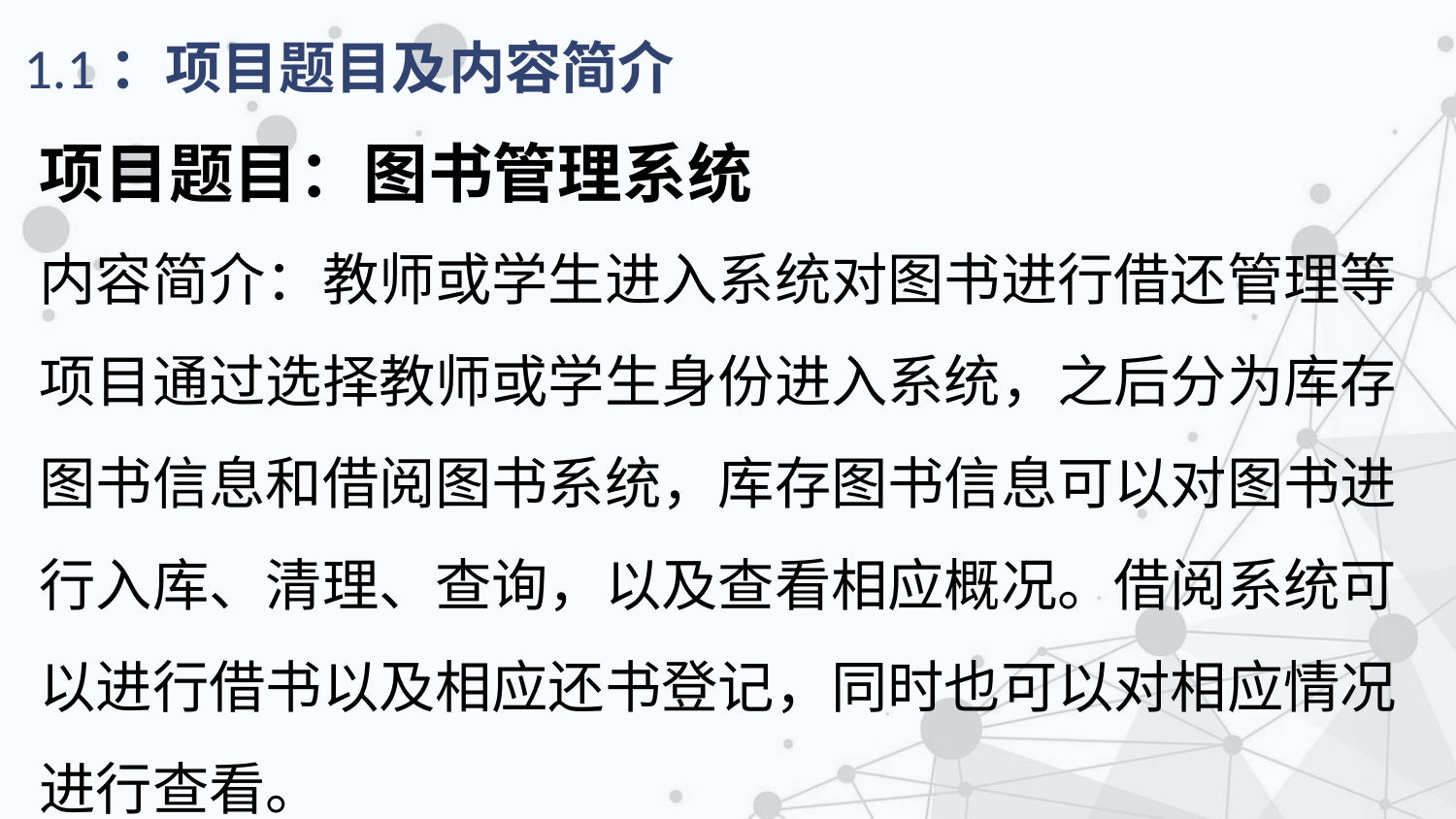

1.1：项目题目及内容简介
项目题目：图书管理系统
内容简介：教师或学生进入系统对图书进行借还管理等
项目通过选择教师或学生身份进入系统，之后分为库存图书信息和借阅图书系统，库存图书信息可以对图书进行入库、清理、查询，以及查看相应概况。借阅系统可以进行借书以及相应还书登记，同时也可以对相应情况进行查看。